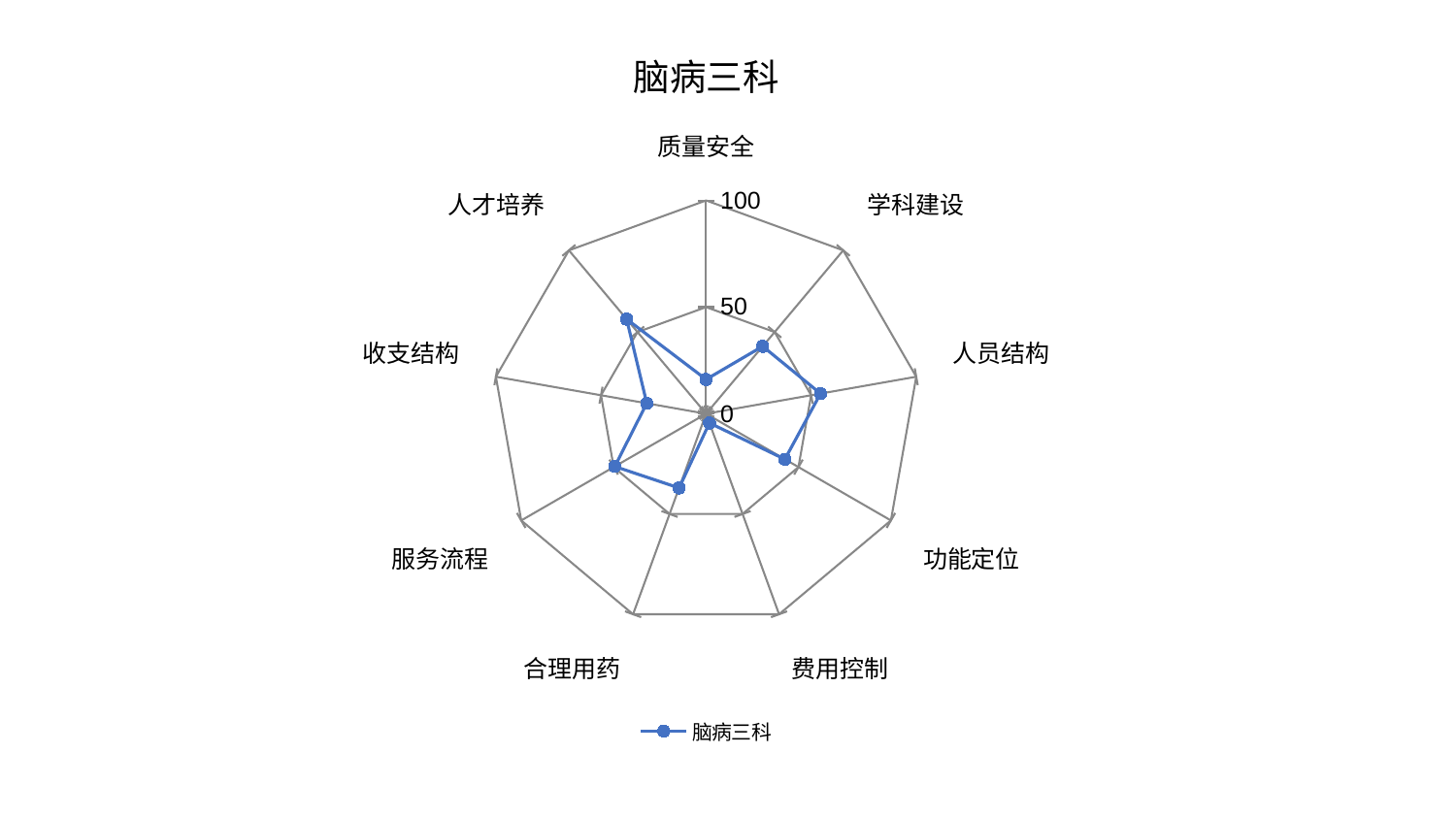

### Chart: 脑病三科

| Category | 脑病三科 |
|---|---|
| 质量安全 | 16.101838502087723 |
| 学科建设 | 41.29213210120227 |
| 人员结构 | 54.44665752949831 |
| 功能定位 | 42.65404996231305 |
| 费用控制 | 4.606162446300871 |
| 合理用药 | 37.008192636167244 |
| 服务流程 | 49.40864584186334 |
| 收支结构 | 28.238640307824113 |
| 人才培养 | 57.92097958348569 |
190